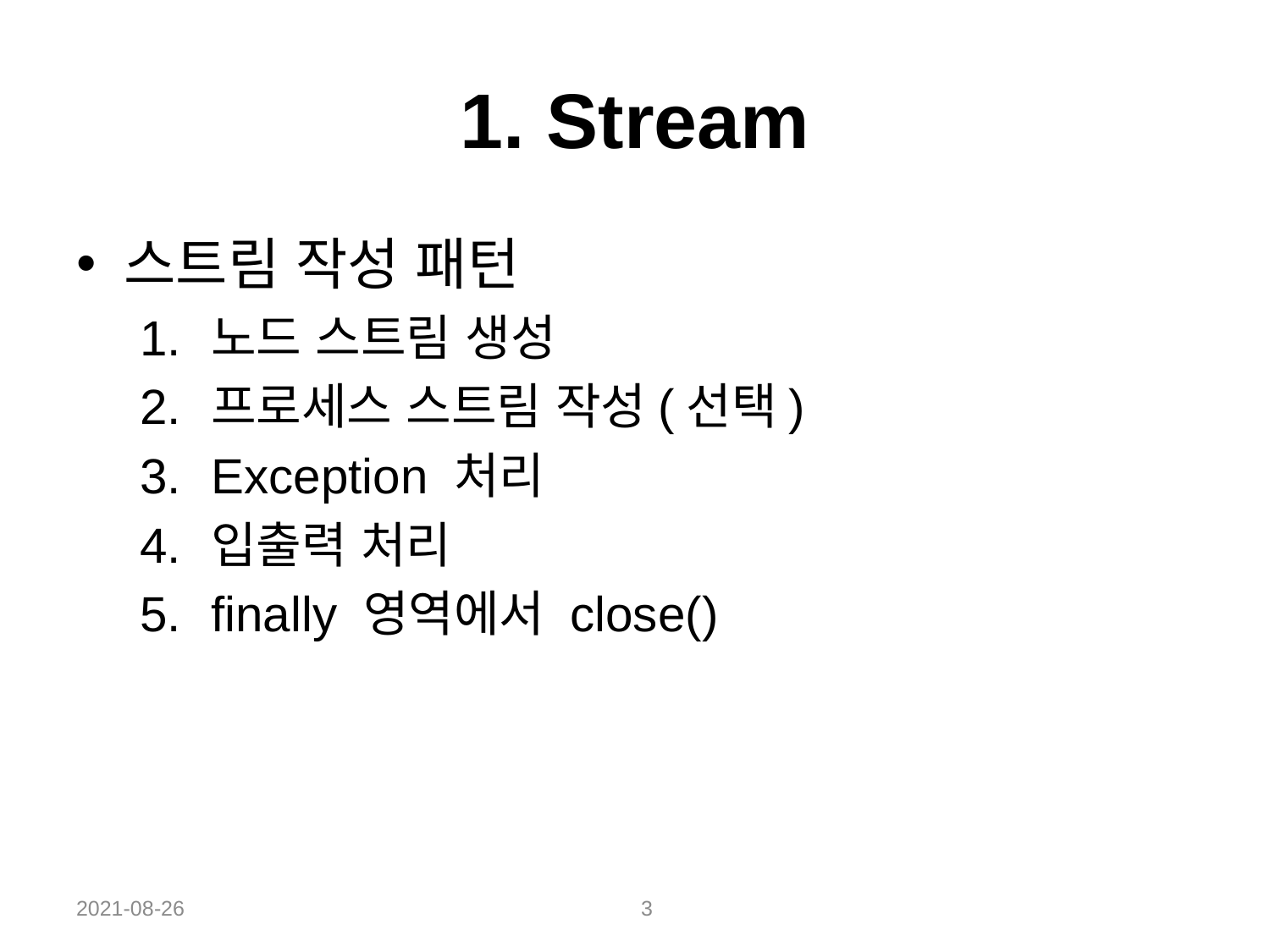

# 1. Stream
스트림 작성 패턴
노드 스트림 생성
프로세스 스트림 작성(선택)
Exception 처리
입출력 처리
finally 영역에서 close()
2021-08-26
3